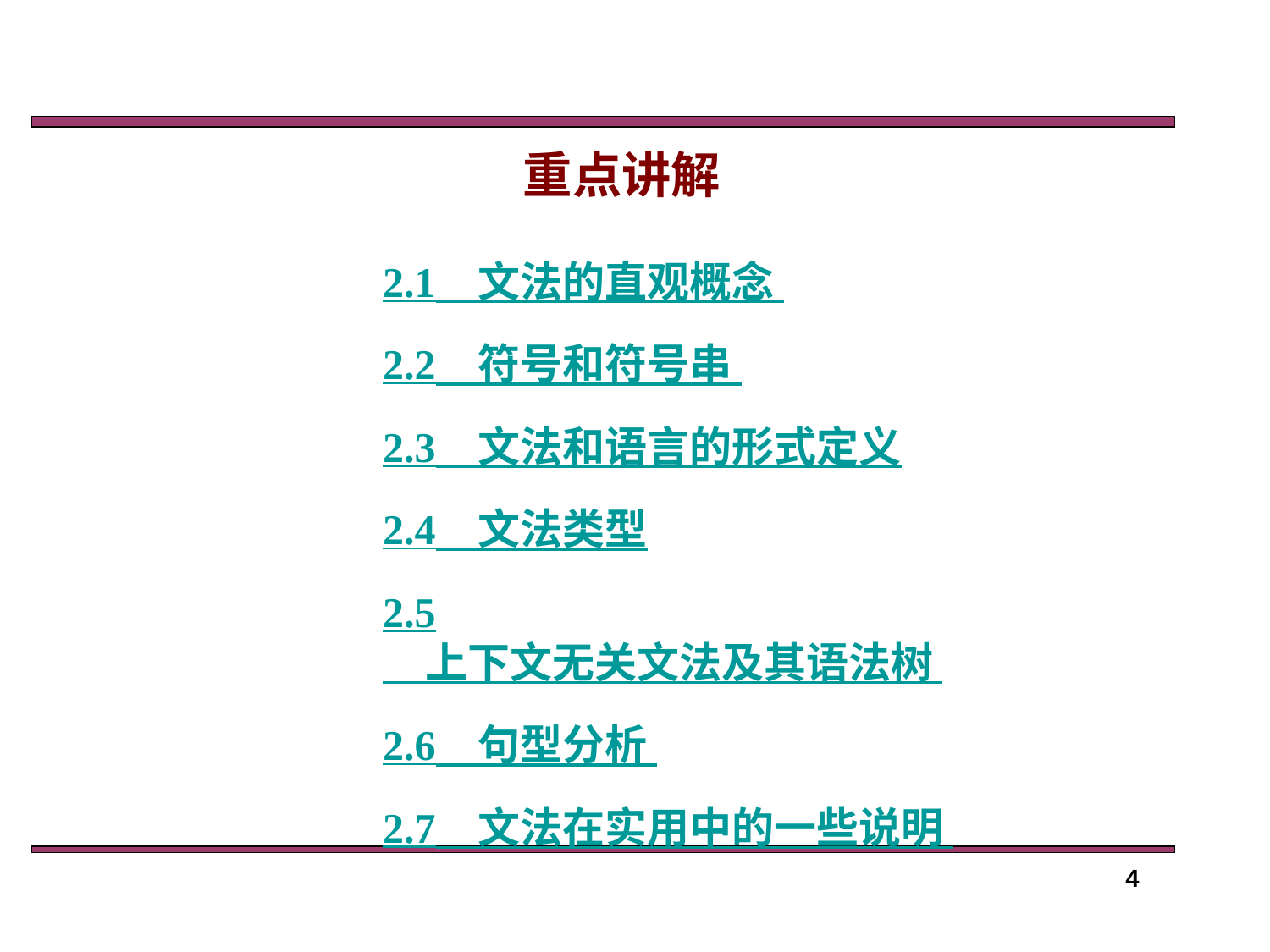

重点讲解
2.1　文法的直观概念
2.2　符号和符号串
2.3　文法和语言的形式定义
2.4　文法类型
2.5　上下文无关文法及其语法树
2.6　句型分析
2.7　文法在实用中的一些说明
4